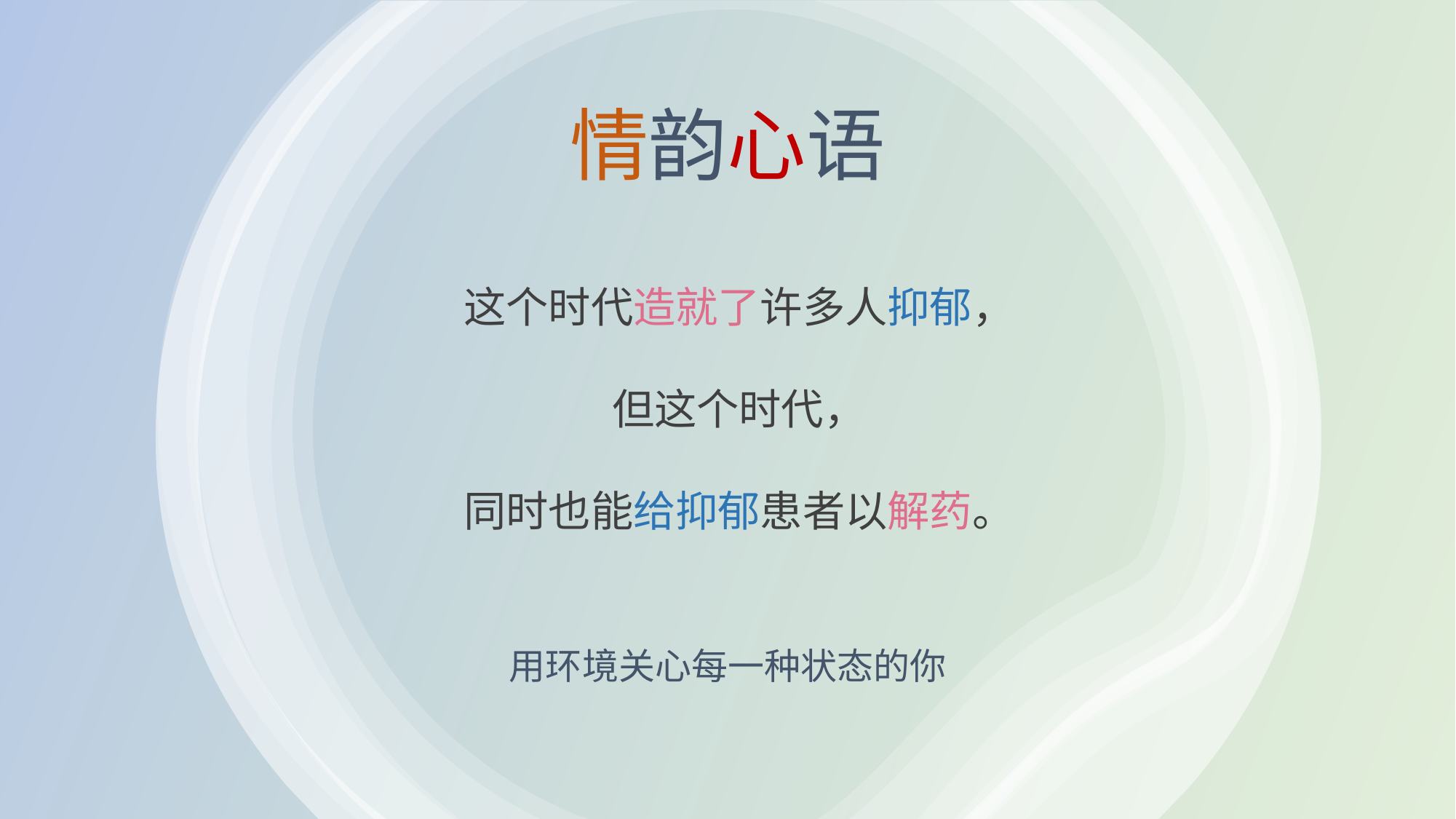

# 情韵心语
这个时代造就了许多人抑郁，

但这个时代，

同时也能给抑郁患者以解药。
用环境关心每一种状态的你